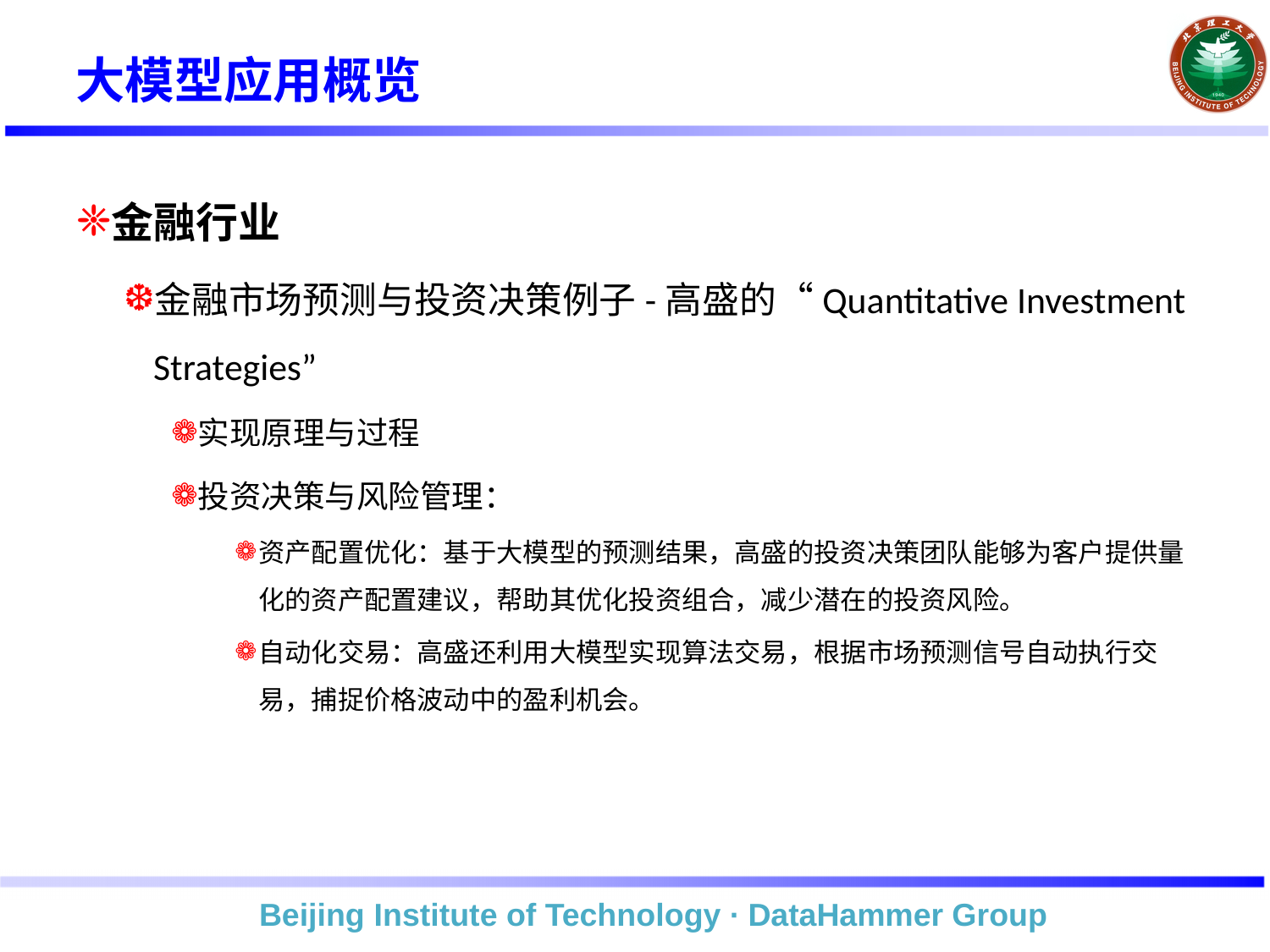

# 大模型应用概览
金融行业
金融市场预测与投资决策例子-高盛的“Quantitative Investment Strategies”
实现原理与过程
投资决策与风险管理：
资产配置优化：基于大模型的预测结果，高盛的投资决策团队能够为客户提供量化的资产配置建议，帮助其优化投资组合，减少潜在的投资风险。
自动化交易：高盛还利用大模型实现算法交易，根据市场预测信号自动执行交易，捕捉价格波动中的盈利机会。